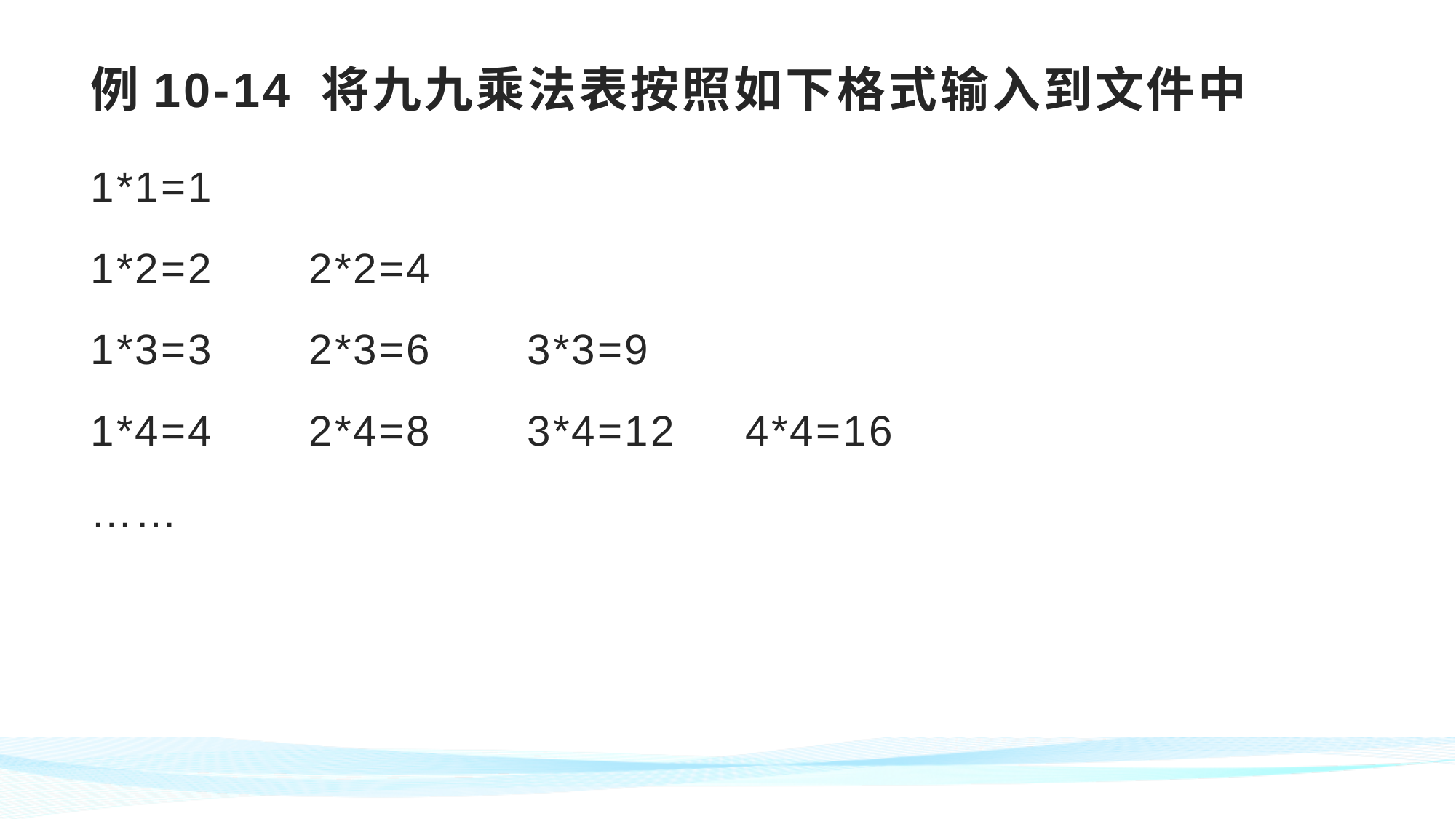

# 例10-14 将九九乘法表按照如下格式输入到文件中
1*1=1
1*2=2	2*2=4
1*3=3	2*3=6	3*3=9
1*4=4	2*4=8	3*4=12	4*4=16
……